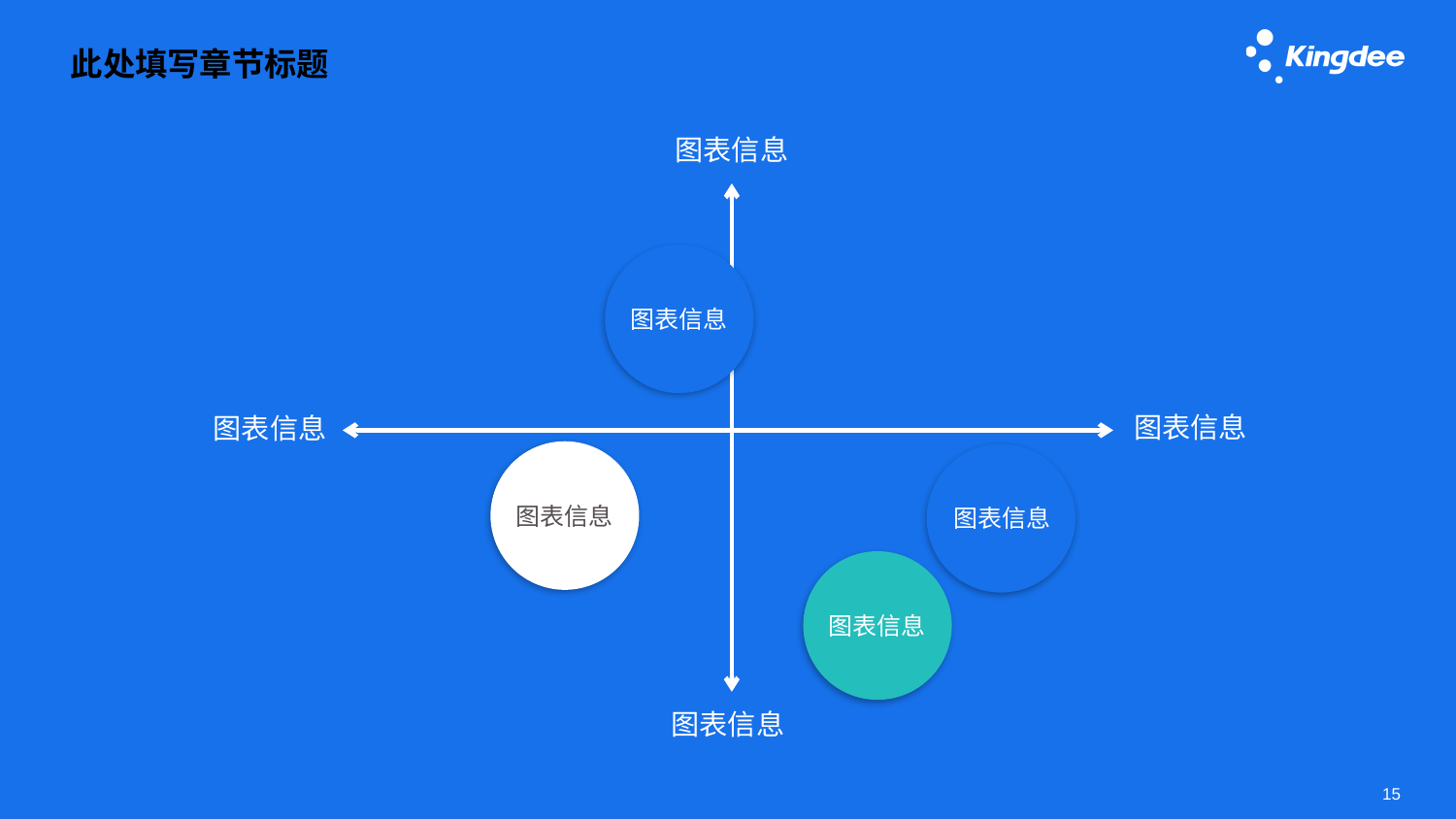

# 此处填写章节标题
图表信息

图表信息
图表信息
图表信息

图表信息
图表信息

图表信息
图表信息